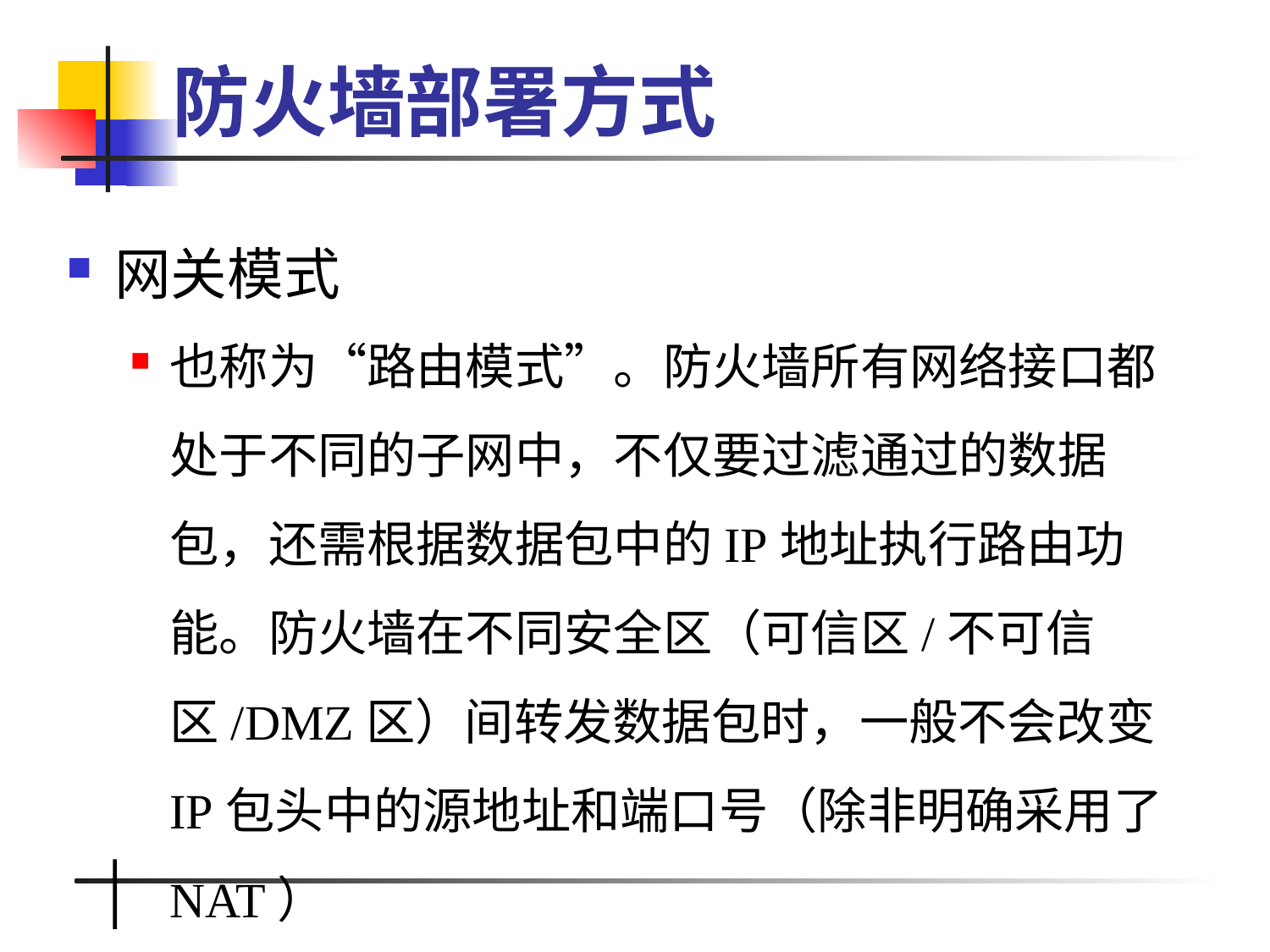

# 防火墙部署方式
网关模式
也称为“路由模式”。防火墙所有网络接口都处于不同的子网中，不仅要过滤通过的数据包，还需根据数据包中的IP地址执行路由功能。防火墙在不同安全区（可信区/不可信区/DMZ区）间转发数据包时，一般不会改变IP包头中的源地址和端口号（除非明确采用了NAT）